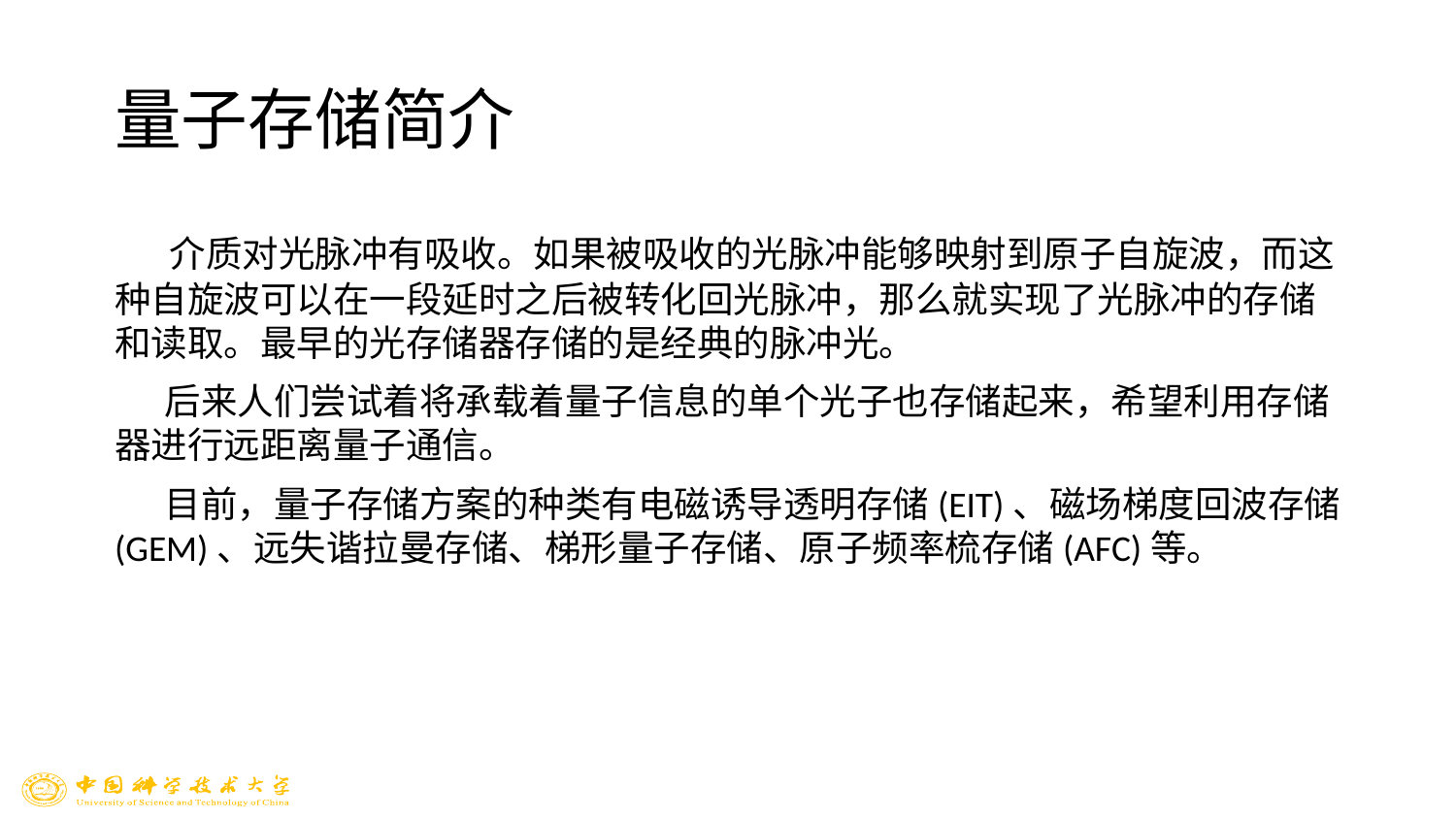

# 量子存储简介
     介质对光脉冲有吸收。如果被吸收的光脉冲能够映射到原子自旋波，而这种自旋波可以在一段延时之后被转化回光脉冲，那么就实现了光脉冲的存储和读取。最早的光存储器存储的是经典的脉冲光。
     后来人们尝试着将承载着量子信息的单个光子也存储起来，希望利用存储器进行远距离量子通信。
     目前，量子存储方案的种类有电磁诱导透明存储(EIT)、磁场梯度回波存储(GEM)、远失谐拉曼存储、梯形量子存储、原子频率梳存储(AFC)等。
5